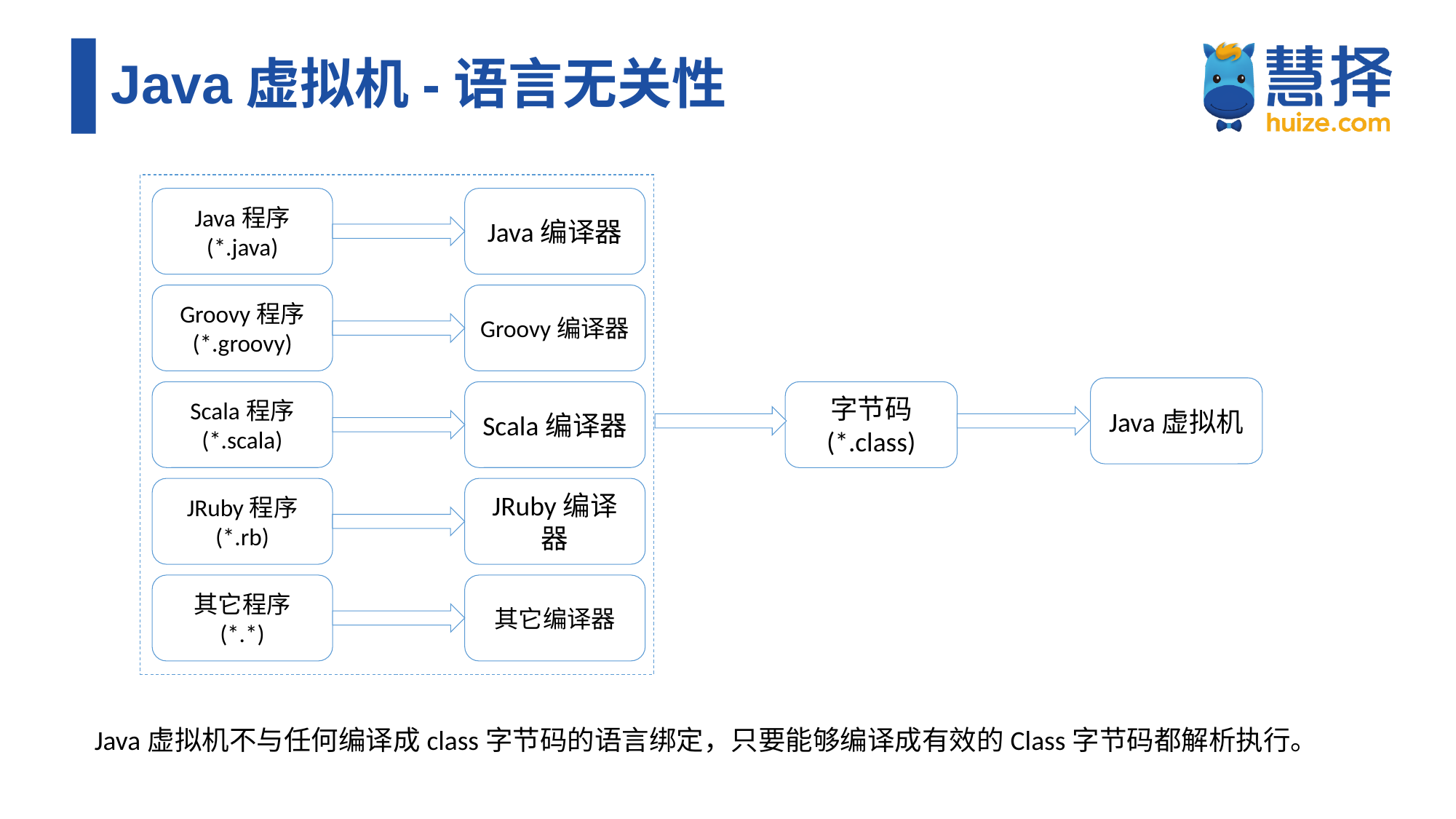

# Java虚拟机-语言无关性

Java程序
(*.java)
Java编译器

Groovy程序
(*.groovy)
Groovy编译器

Java虚拟机
Scala程序
(*.scala)
Scala编译器
字节码
(*.class)

JRuby程序
(*.rb)
JRuby编译器

其它程序
(*.*)
其它编译器

Java虚拟机不与任何编译成class字节码的语言绑定，只要能够编译成有效的Class字节码都解析执行。